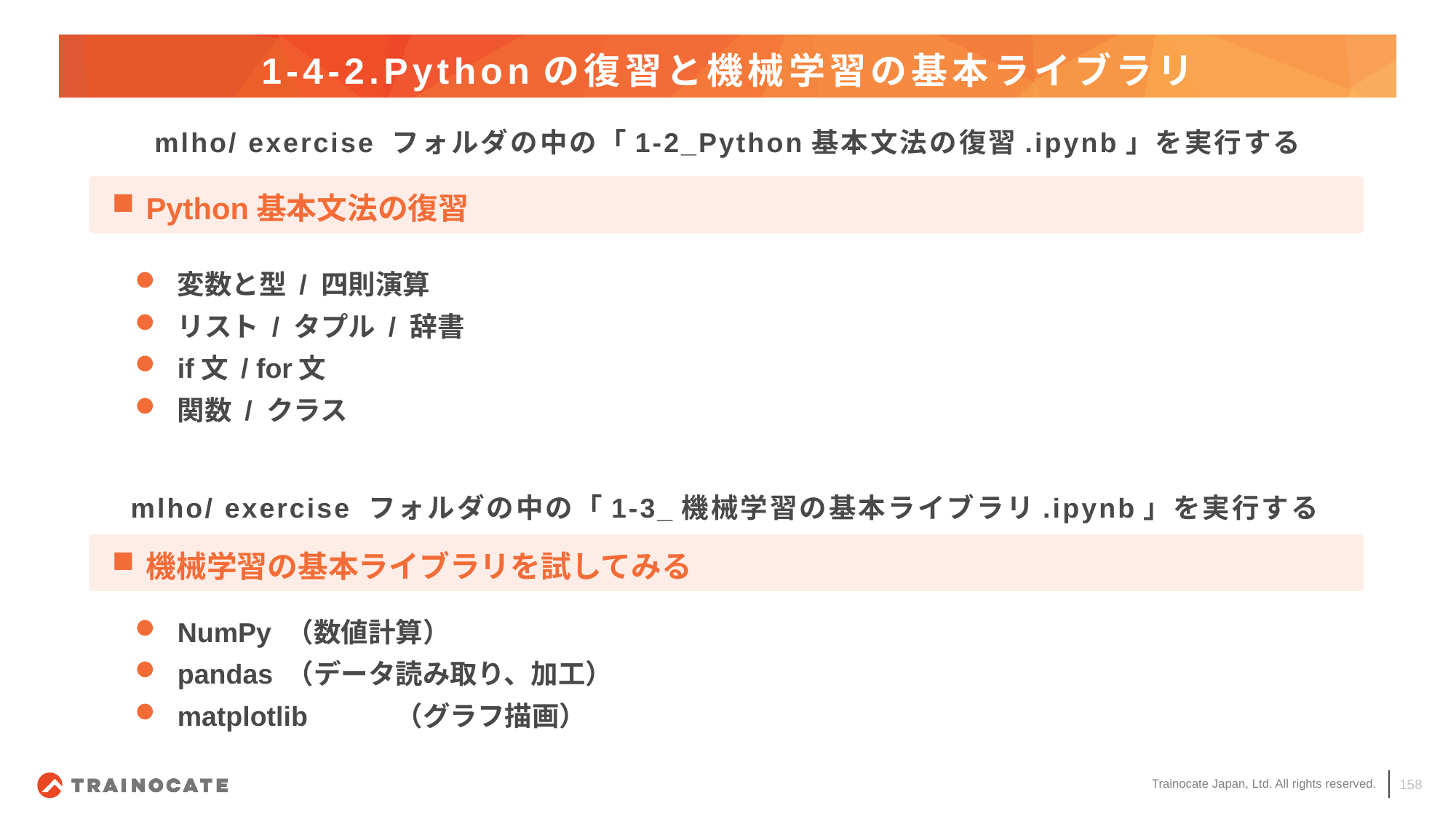

# 1-4-2.Pythonの復習と機械学習の基本ライブラリ
mlho/ exercise フォルダの中の「1-2_Python基本文法の復習.ipynb」を実行する
Python基本文法の復習
変数と型 / 四則演算
リスト / タプル / 辞書
if文 / for文
関数 / クラス
mlho/ exercise フォルダの中の「1-3_機械学習の基本ライブラリ.ipynb」を実行する
機械学習の基本ライブラリを試してみる
NumPy	（数値計算）
pandas	（データ読み取り、加工）
matplotlib	（グラフ描画）
158